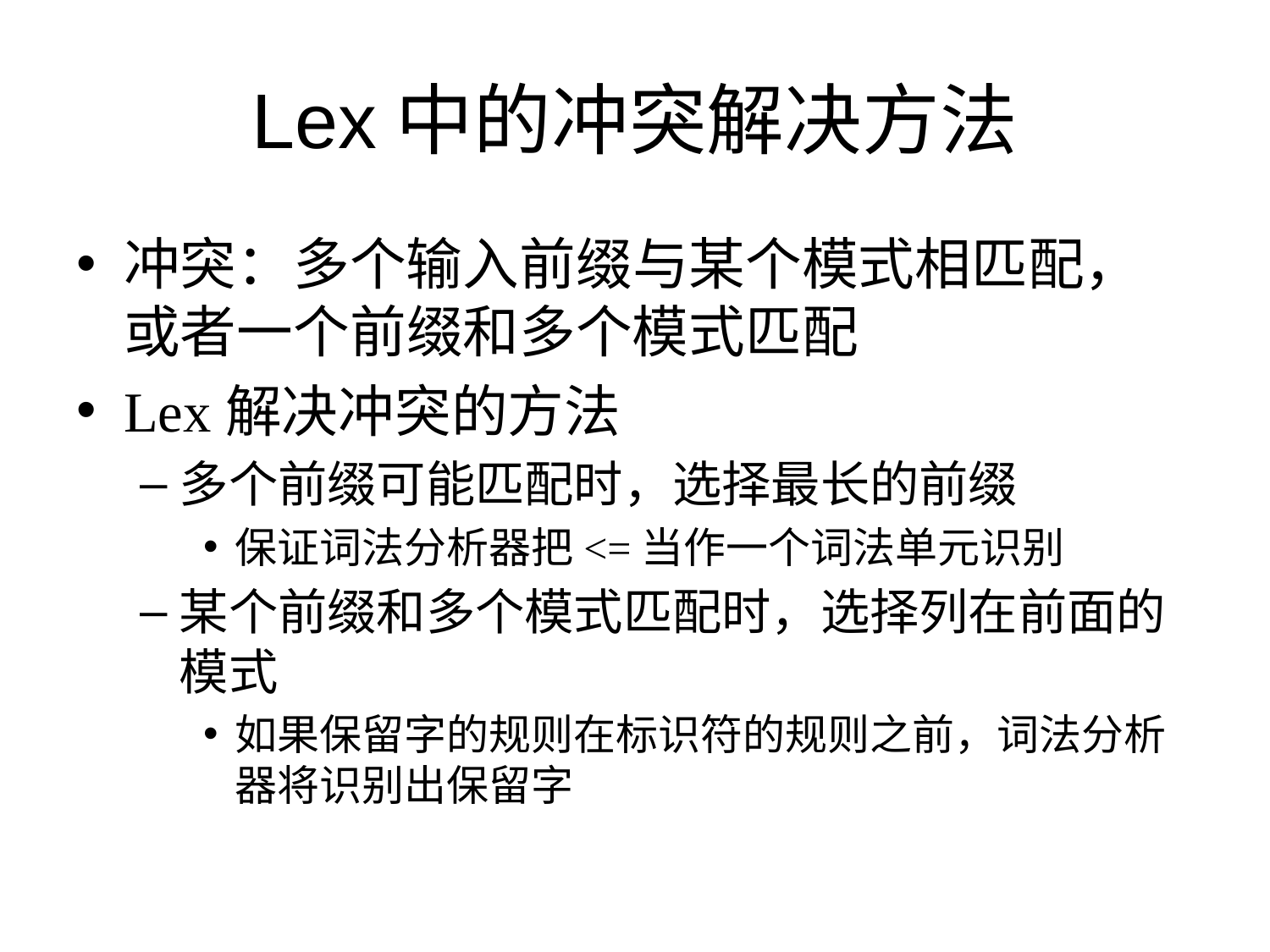

# Lex中的冲突解决方法
冲突：多个输入前缀与某个模式相匹配，或者一个前缀和多个模式匹配
Lex解决冲突的方法
多个前缀可能匹配时，选择最长的前缀
保证词法分析器把<=当作一个词法单元识别
某个前缀和多个模式匹配时，选择列在前面的模式
如果保留字的规则在标识符的规则之前，词法分析器将识别出保留字